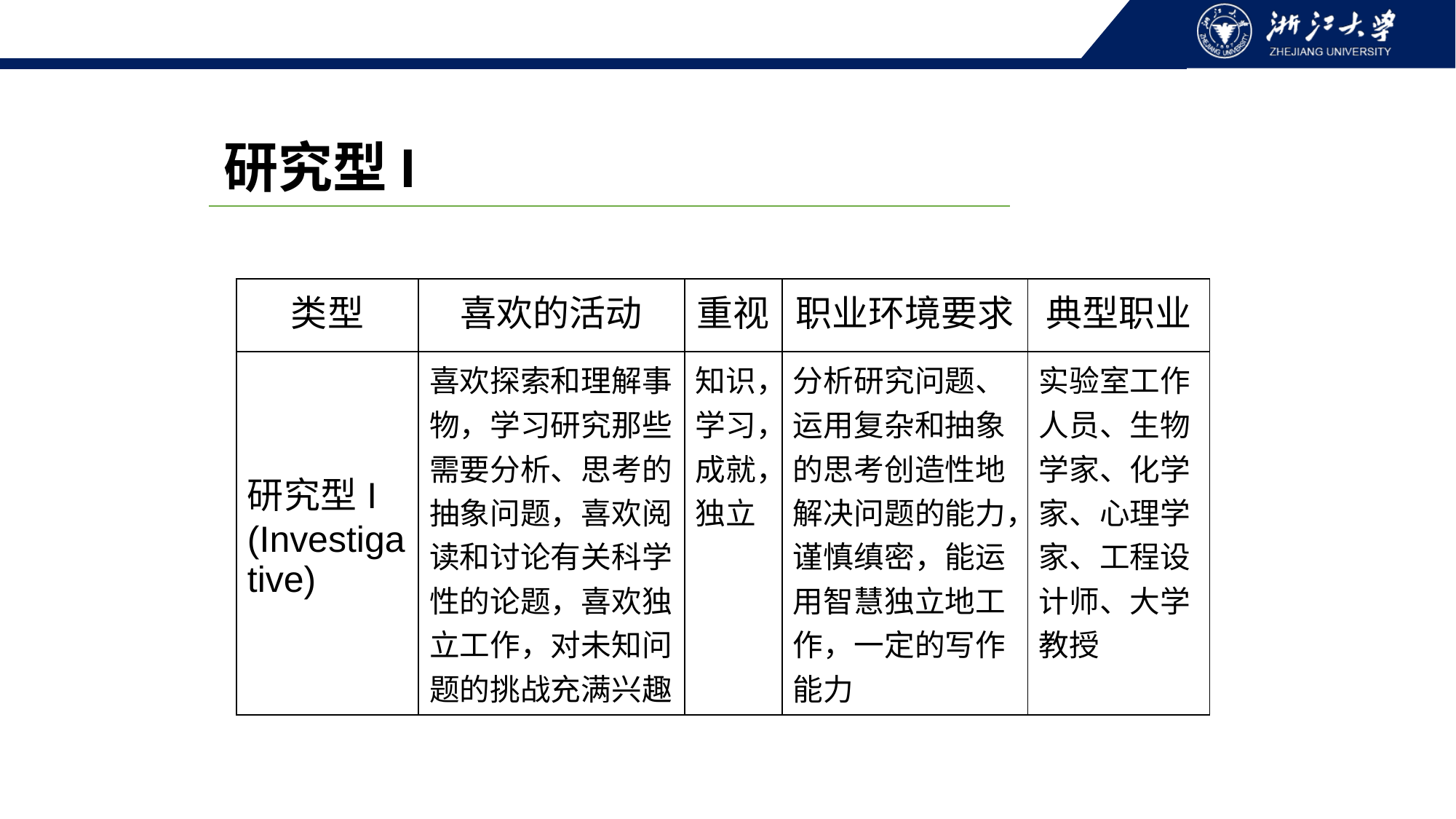

研究型I
| 类型 | 喜欢的活动 | 重视 | 职业环境要求 | 典型职业 |
| --- | --- | --- | --- | --- |
| 研究型I (Investigative) | 喜欢探索和理解事物，学习研究那些需要分析、思考的抽象问题，喜欢阅读和讨论有关科学性的论题，喜欢独立工作，对未知问题的挑战充满兴趣 | 知识，学习，成就，独立 | 分析研究问题、运用复杂和抽象的思考创造性地解决问题的能力，谨慎缜密，能运用智慧独立地工作，一定的写作能力 | 实验室工作人员、生物学家、化学家、心理学家、工程设计师、大学教授 |